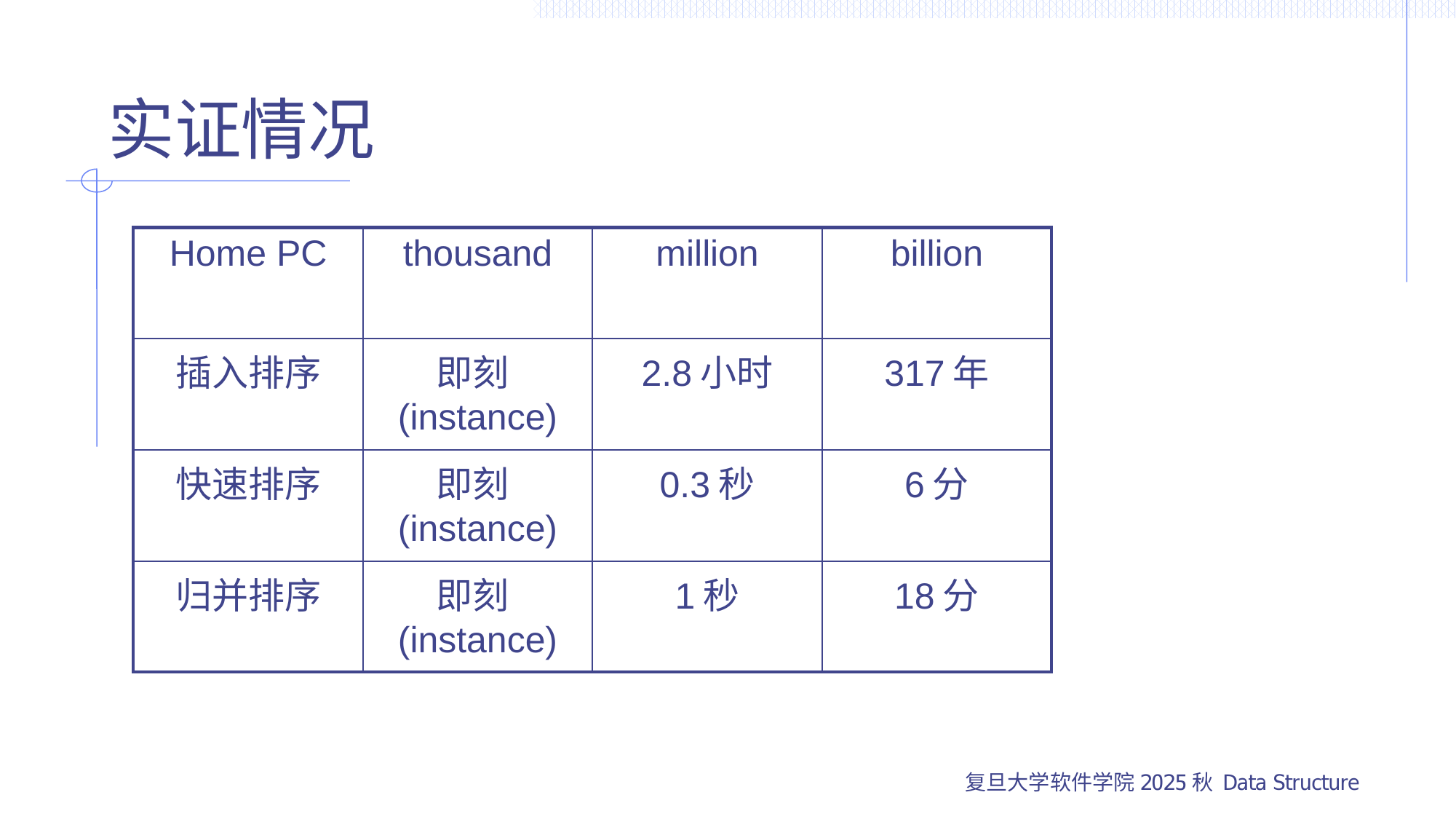

# 实证情况
| Home PC | thousand | million | billion |
| --- | --- | --- | --- |
| 插入排序 | 即刻(instance) | 2.8小时 | 317年 |
| 快速排序 | 即刻(instance) | 0.3秒 | 6分 |
| 归并排序 | 即刻(instance) | 1秒 | 18分 |